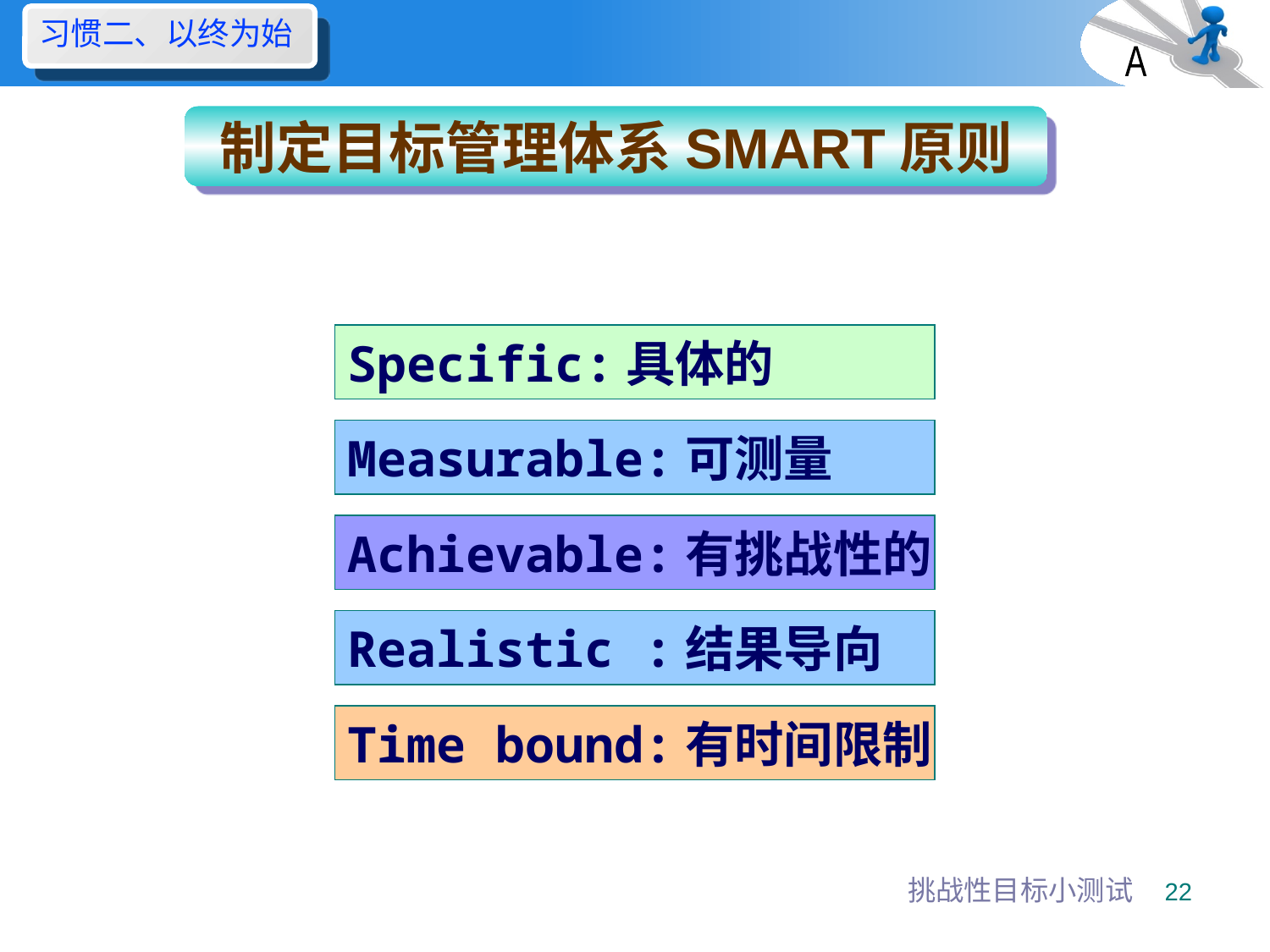

习惯二、以终为始
A
制定目标管理体系SMART原则
Specific:具体的
Measurable:可测量
Achievable:有挑战性的
Realistic :结果导向
Time bound:有时间限制
挑战性目标小测试
22